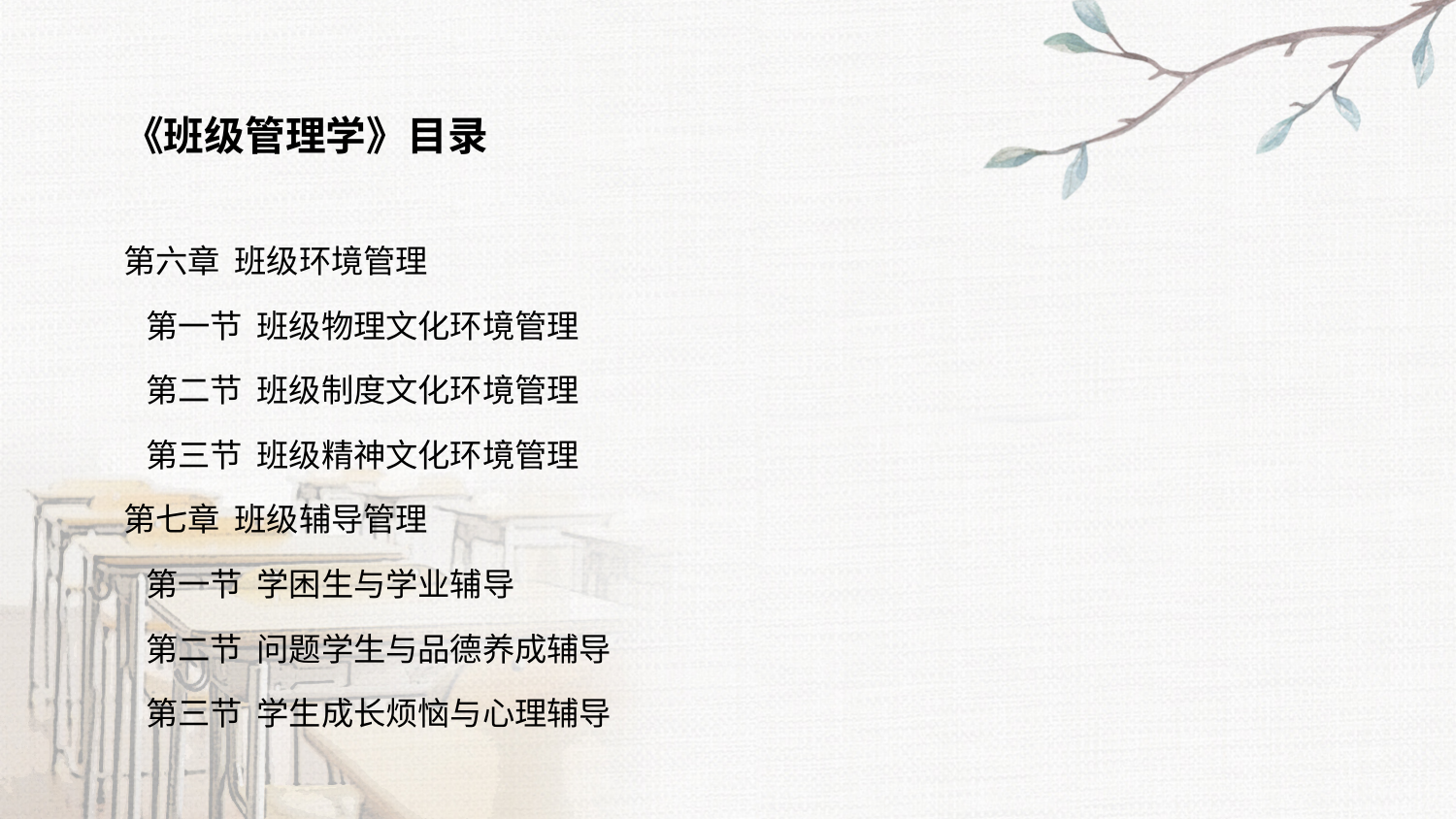

《班级管理学》目录

第六章  班级环境管理
  第一节  班级物理文化环境管理
  第二节  班级制度文化环境管理
  第三节  班级精神文化环境管理
第七章  班级辅导管理
  第一节  学困生与学业辅导
  第二节  问题学生与品德养成辅导
  第三节  学生成长烦恼与心理辅导